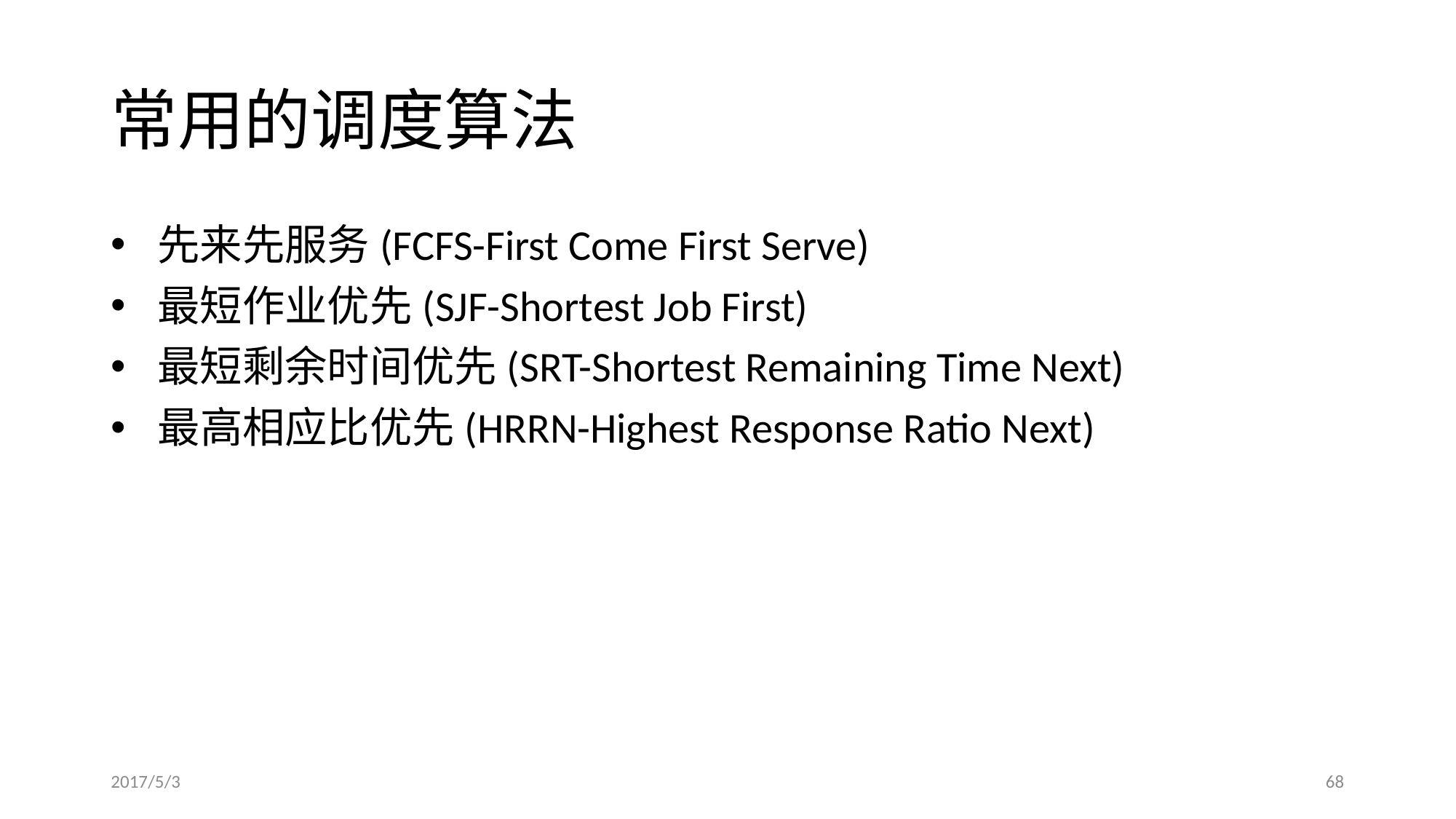

# 常用的调度算法
 先来先服务(FCFS-First Come First Serve)
 最短作业优先(SJF-Shortest Job First)
 最短剩余时间优先(SRT-Shortest Remaining Time Next)
 最高相应比优先(HRRN-Highest Response Ratio Next)

2017/5/3
68